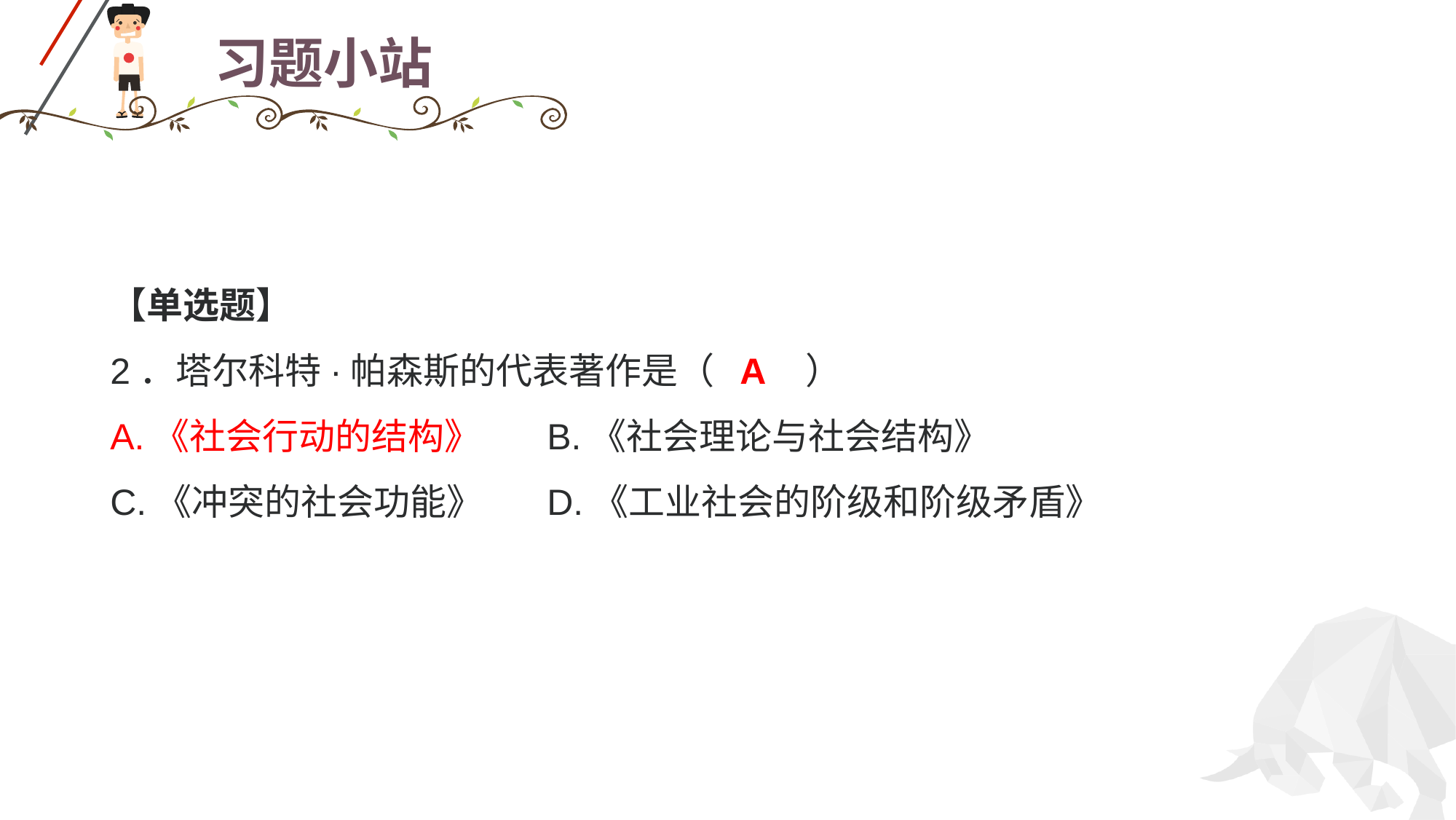

# 习题小站

【单选题】
2．塔尔科特·帕森斯的代表著作是（  A   ）
A.《社会行动的结构》	B.《社会理论与社会结构》
C.《冲突的社会功能》	D.《工业社会的阶级和阶级矛盾》